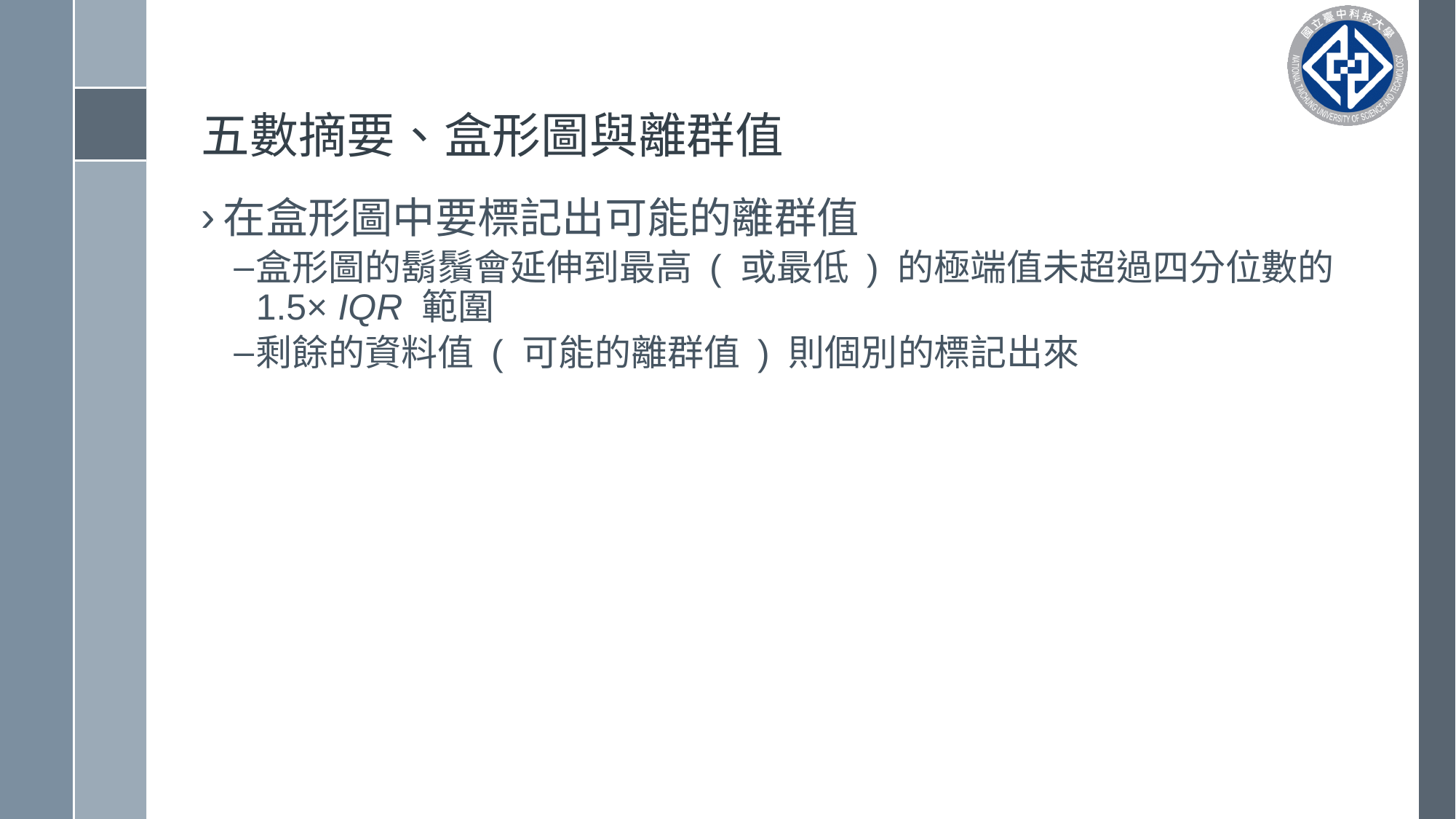

# 五數摘要、盒形圖與離群值
在盒形圖中要標記出可能的離群值
盒形圖的鬍鬚會延伸到最高 ( 或最低 ) 的極端值未超過四分位數的1.5× IQR 範圍
剩餘的資料值 ( 可能的離群值 ) 則個別的標記出來